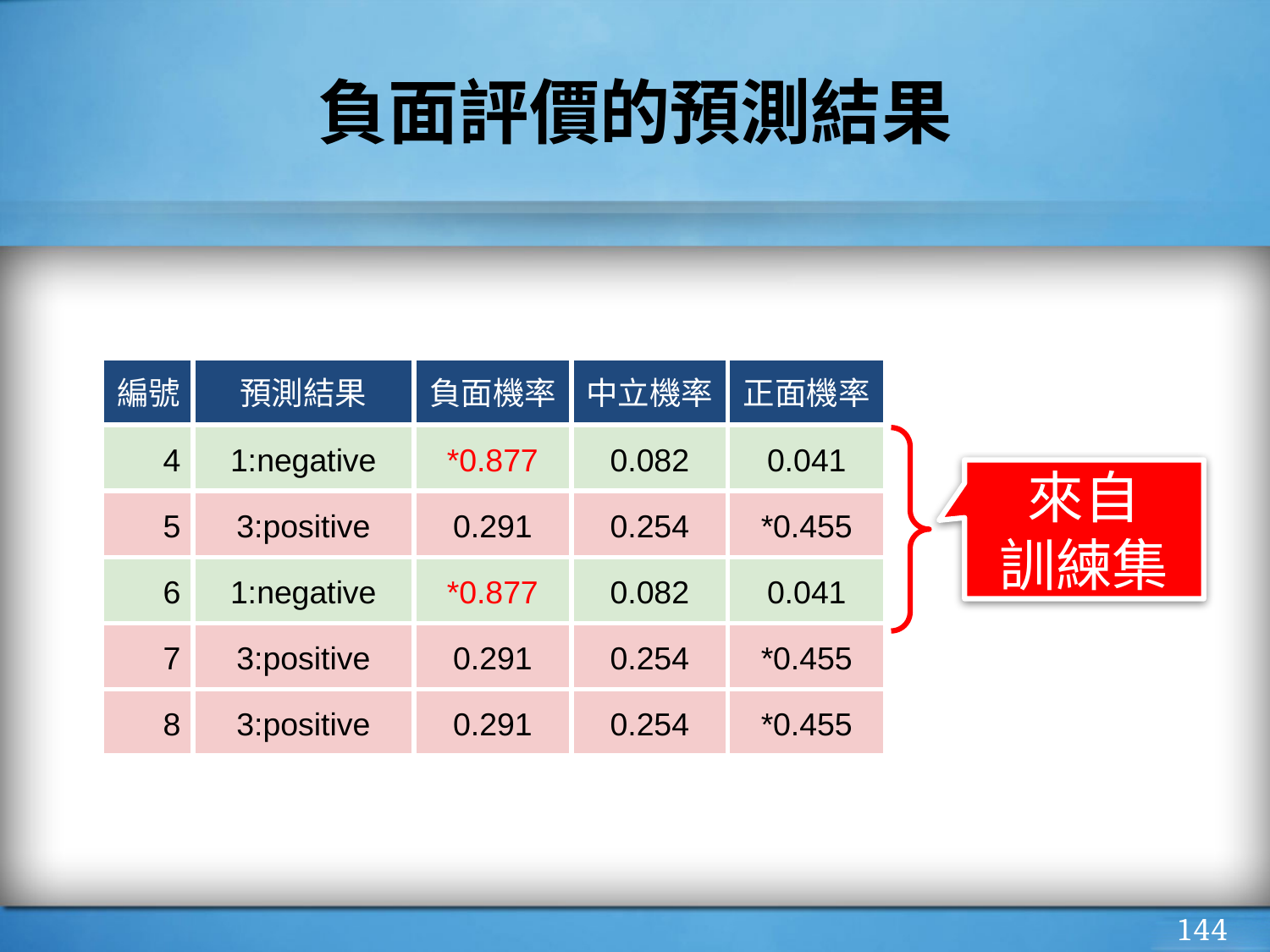

# 負面評價的預測結果

| 編號 | 預測結果 | 負面機率 | 中立機率 | 正面機率 |
| --- | --- | --- | --- | --- |
| 4 | 1:negative | \*0.877 | 0.082 | 0.041 |
| 5 | 3:positive | 0.291 | 0.254 | \*0.455 |
| 6 | 1:negative | \*0.877 | 0.082 | 0.041 |
| 7 | 3:positive | 0.291 | 0.254 | \*0.455 |
| 8 | 3:positive | 0.291 | 0.254 | \*0.455 |

來自
訓練集
144